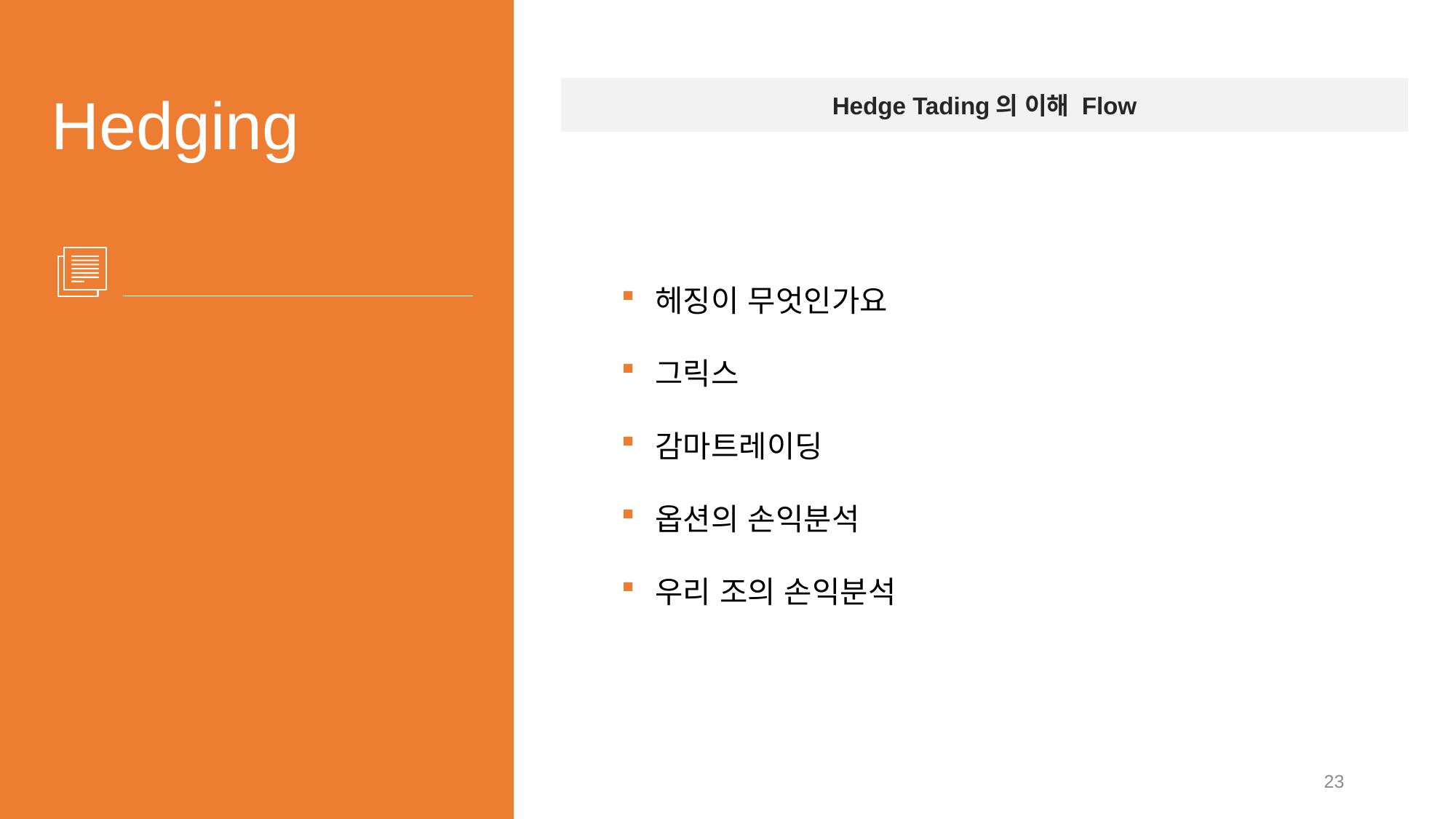

# Hedging
Hedge Tading의 이해 Flow

헤징이 무엇인가요

그릭스

감마트레이딩

옵션의 손익분석

우리 조의 손익분석
23